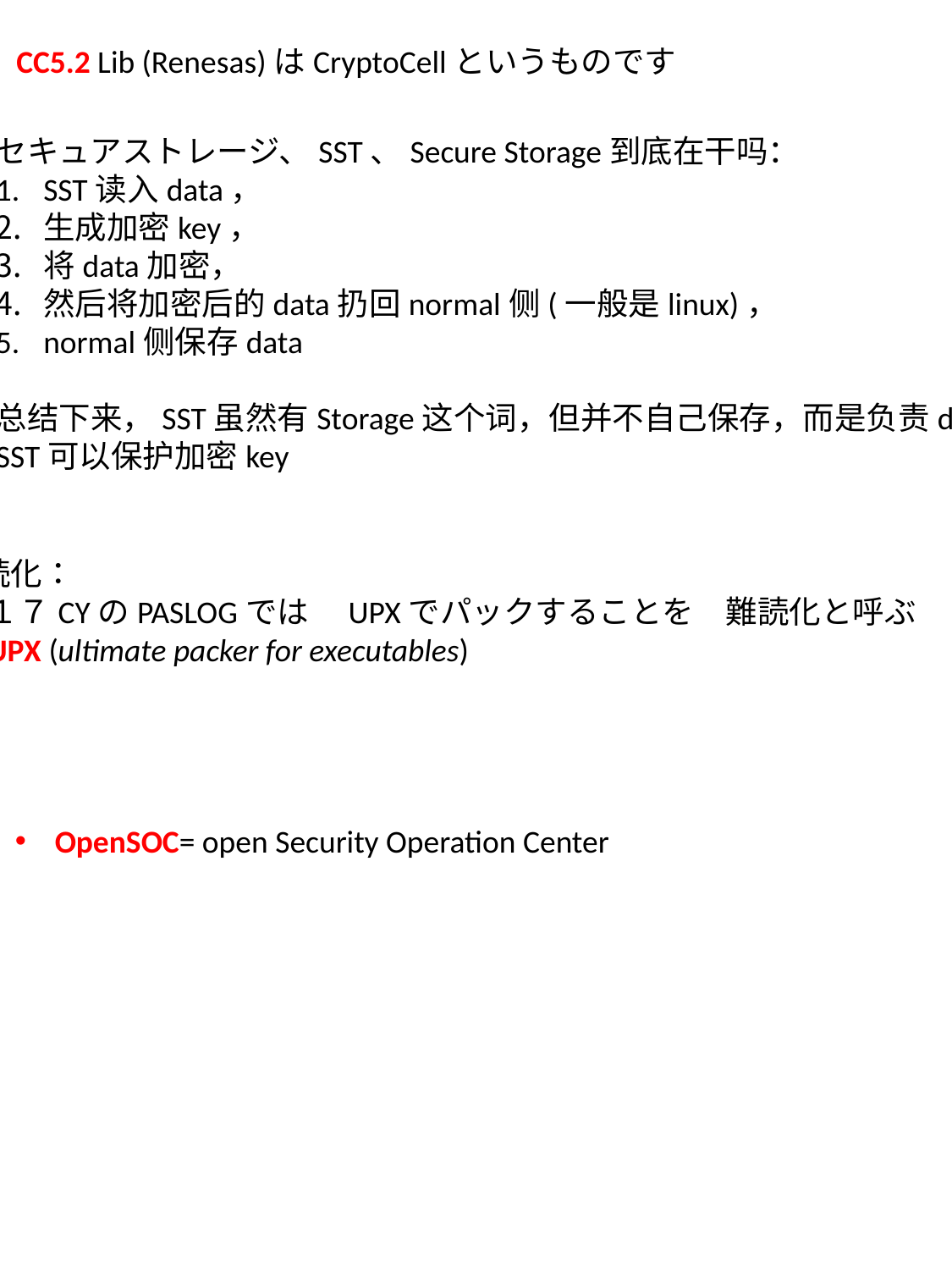

CC5.2 Lib (Renesas)はCryptoCellというものです
セキュアストレージ、SST、Secure Storage到底在干吗：
SST读入data，
生成加密key，
将data加密，
然后将加密后的data扔回normal侧(一般是linux)，
normal侧保存data

总结下来，SST虽然有Storage这个词，但并不自己保存，而是负责data的加密以及解密
SST可以保护加密key
難読化：
１７CYのPASLOGでは　UPXでパックすることを　難読化と呼ぶ
UPX (ultimate packer for executables)
OpenSOC= open Security Operation Center